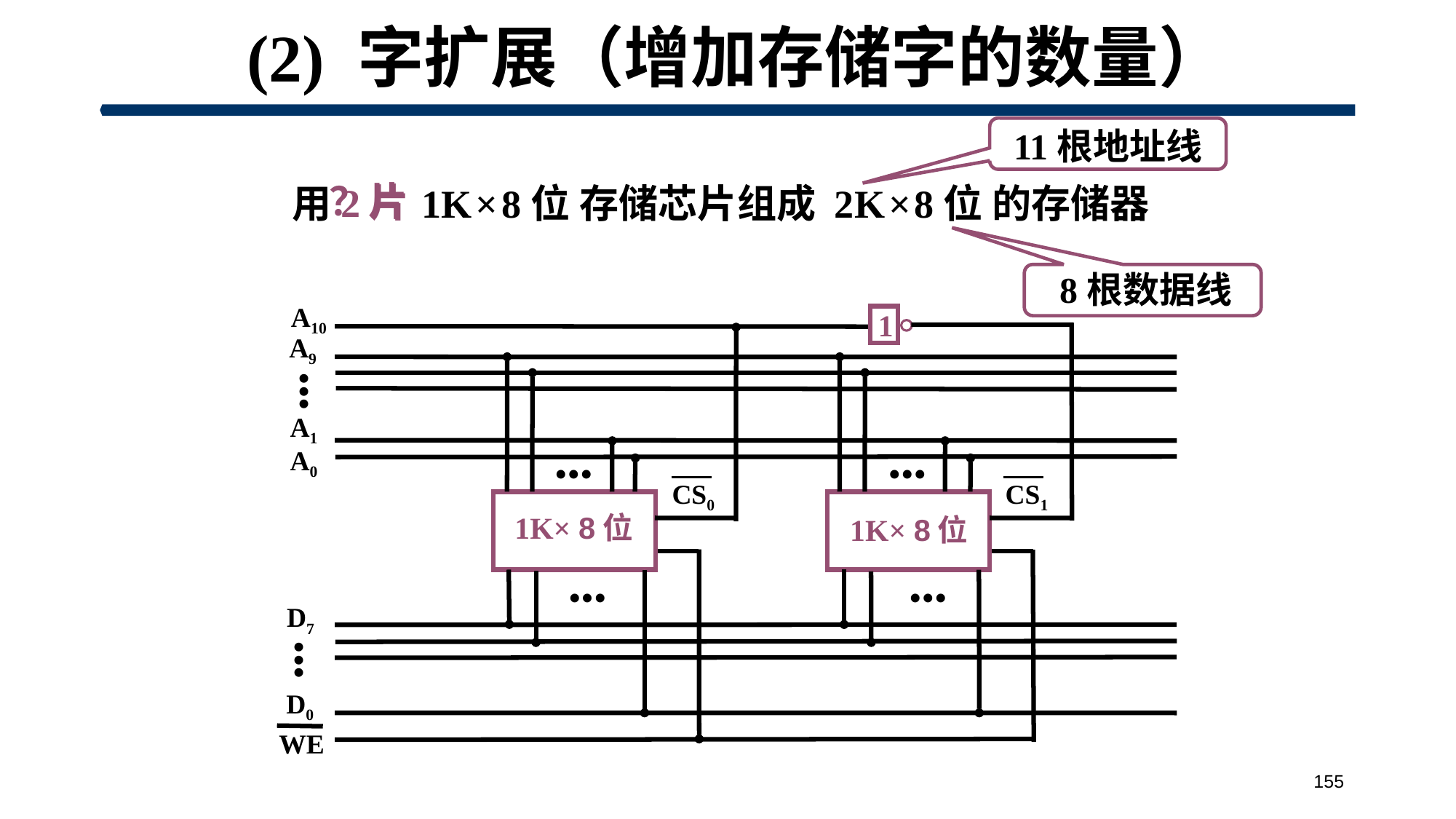

# (2) 字扩展（增加存储字的数量）

11根地址线

？片
2片
 用         1K × 8位 存储芯片组成 2K × 8位 的存储器
8根数据线

A10

CS0

 1

CS1

A9
•••

A0

A1

•••

•••

1K× 8位
1K× 8位

•••

•••

D7
•••

D0

WE

155